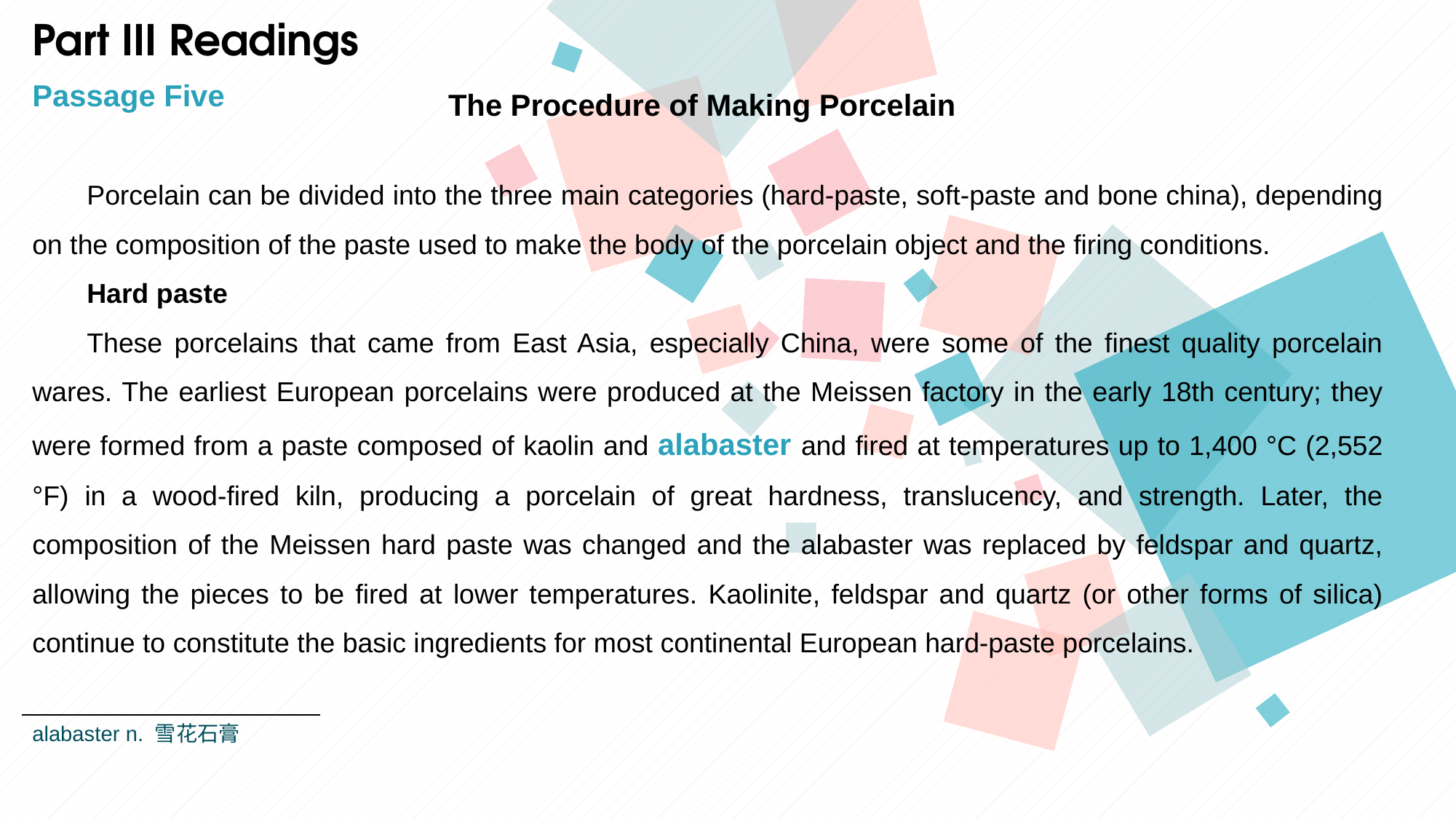

Part III Readings
Passage Five

The Procedure of Making Porcelain
Porcelain can be divided into the three main categories (hard-paste, soft-paste and bone china), depending on the composition of the paste used to make the body of the porcelain object and the firing conditions.
Hard paste
These porcelains that came from East Asia, especially China, were some of the finest quality porcelain wares. The earliest European porcelains were produced at the Meissen factory in the early 18th century; they were formed from a paste composed of kaolin and alabaster and fired at temperatures up to 1,400 °C (2,552 °F) in a wood-fired kiln, producing a porcelain of great hardness, translucency, and strength. Later, the composition of the Meissen hard paste was changed and the alabaster was replaced by feldspar and quartz, allowing the pieces to be fired at lower temperatures. Kaolinite, feldspar and quartz (or other forms of silica) continue to constitute the basic ingredients for most continental European hard-paste porcelains.
alabaster n. 雪花石膏